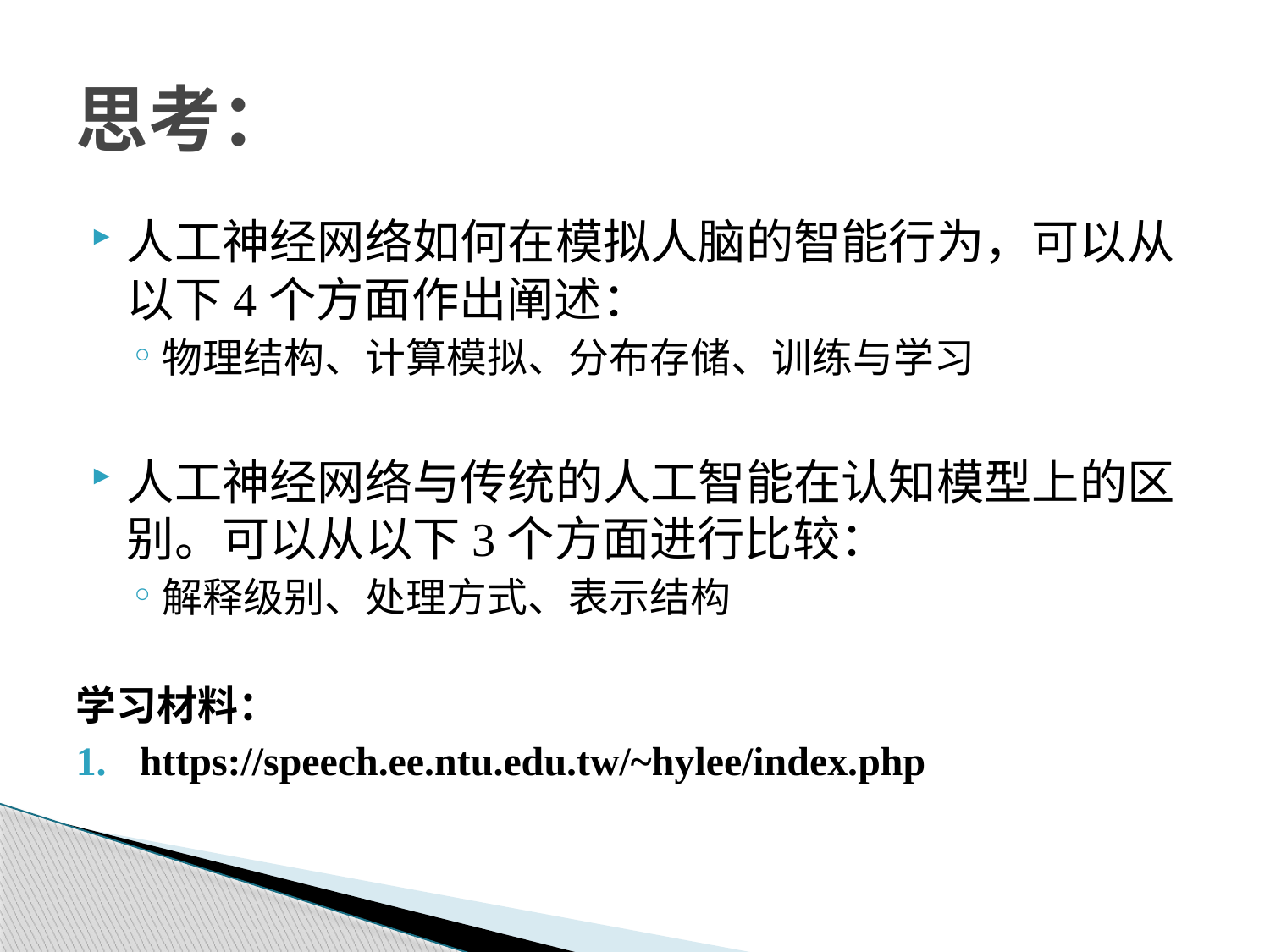

# 思考：
人工神经网络如何在模拟人脑的智能行为，可以从以下4个方面作出阐述：
物理结构、计算模拟、分布存储、训练与学习

人工神经网络与传统的人工智能在认知模型上的区别。可以从以下3个方面进行比较：
解释级别、处理方式、表示结构

学习材料：
https://speech.ee.ntu.edu.tw/~hylee/index.php